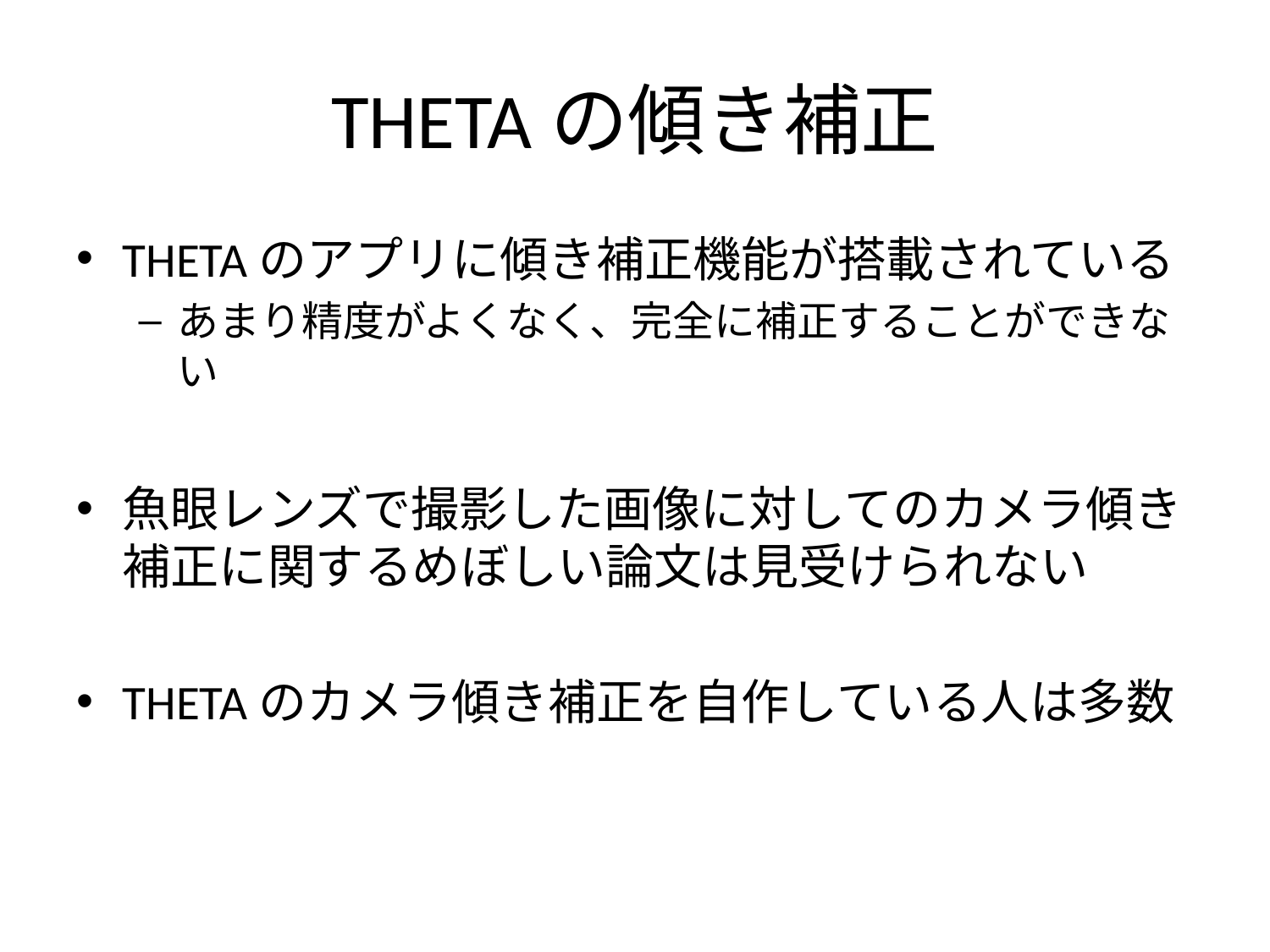

# THETAの傾き補正
THETAのアプリに傾き補正機能が搭載されている
あまり精度がよくなく、完全に補正することができない

魚眼レンズで撮影した画像に対してのカメラ傾き補正に関するめぼしい論文は見受けられない

THETAのカメラ傾き補正を自作している人は多数